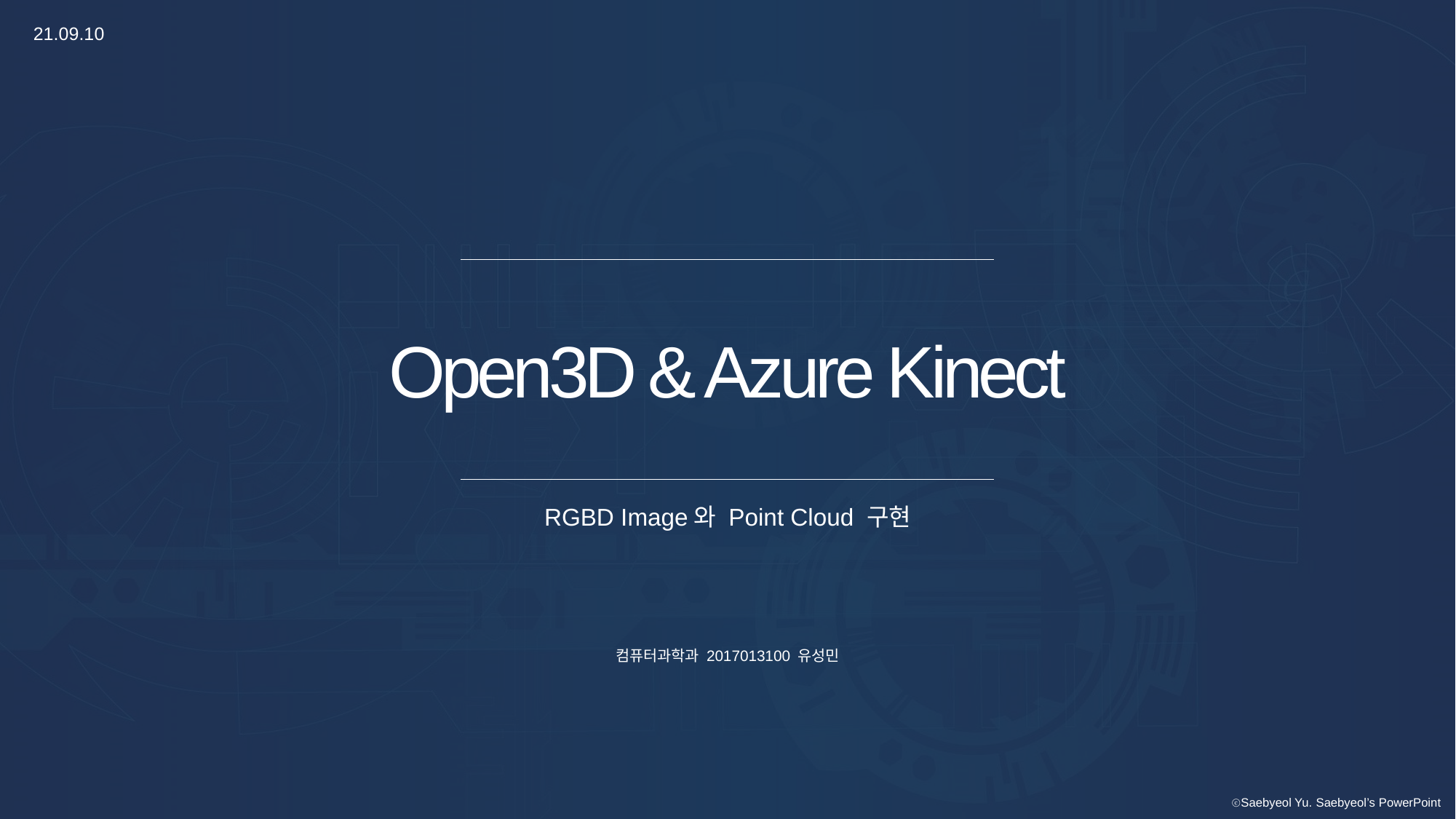

21.09.10
Open3D & Azure Kinect
RGBD Image와 Point Cloud 구현
컴퓨터과학과 2017013100 유성민